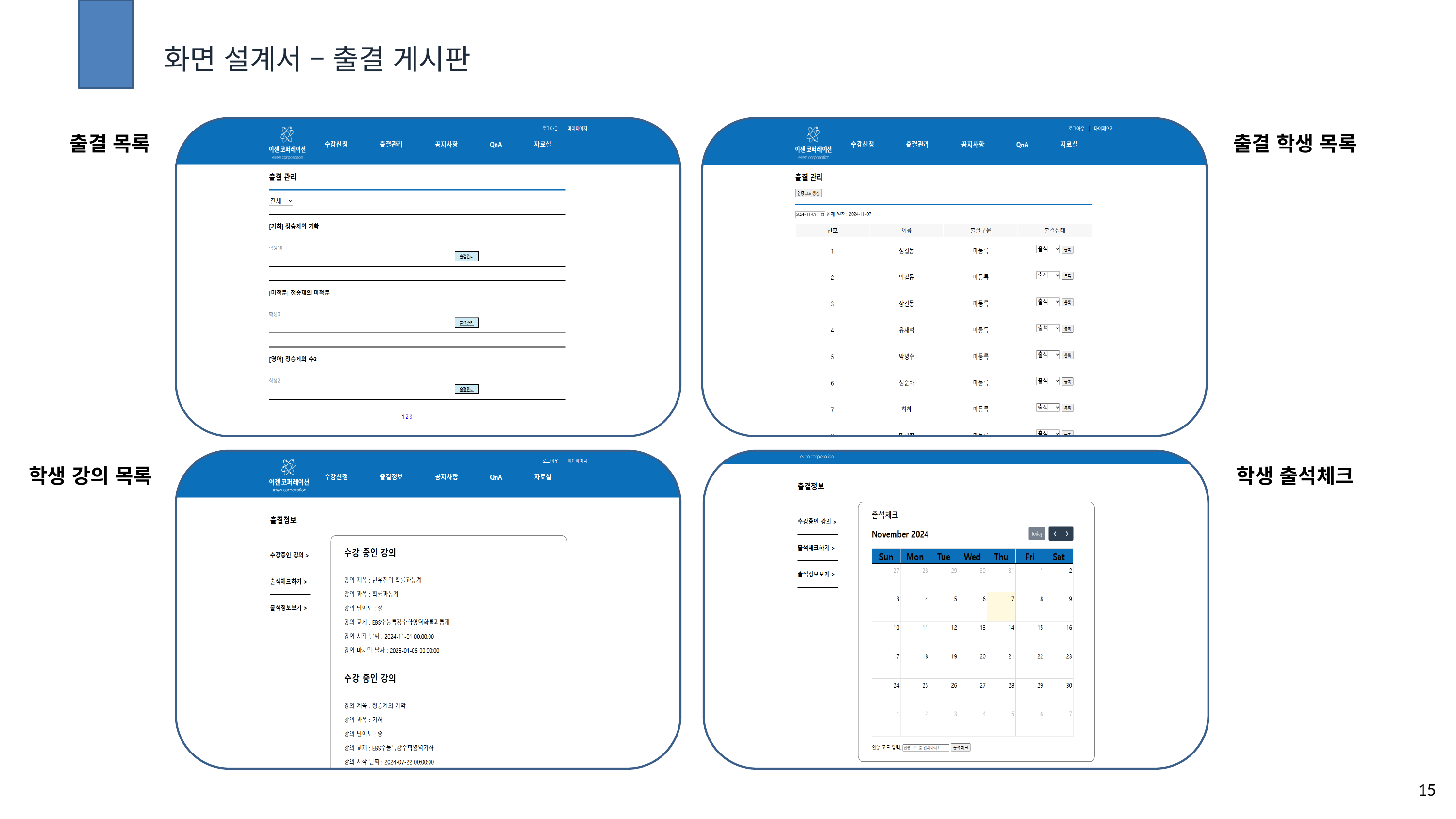

화면 설계서 – 출결 게시판

출결 학생 목록
출결 목록

학생 강의 목록
학생 출석체크
15